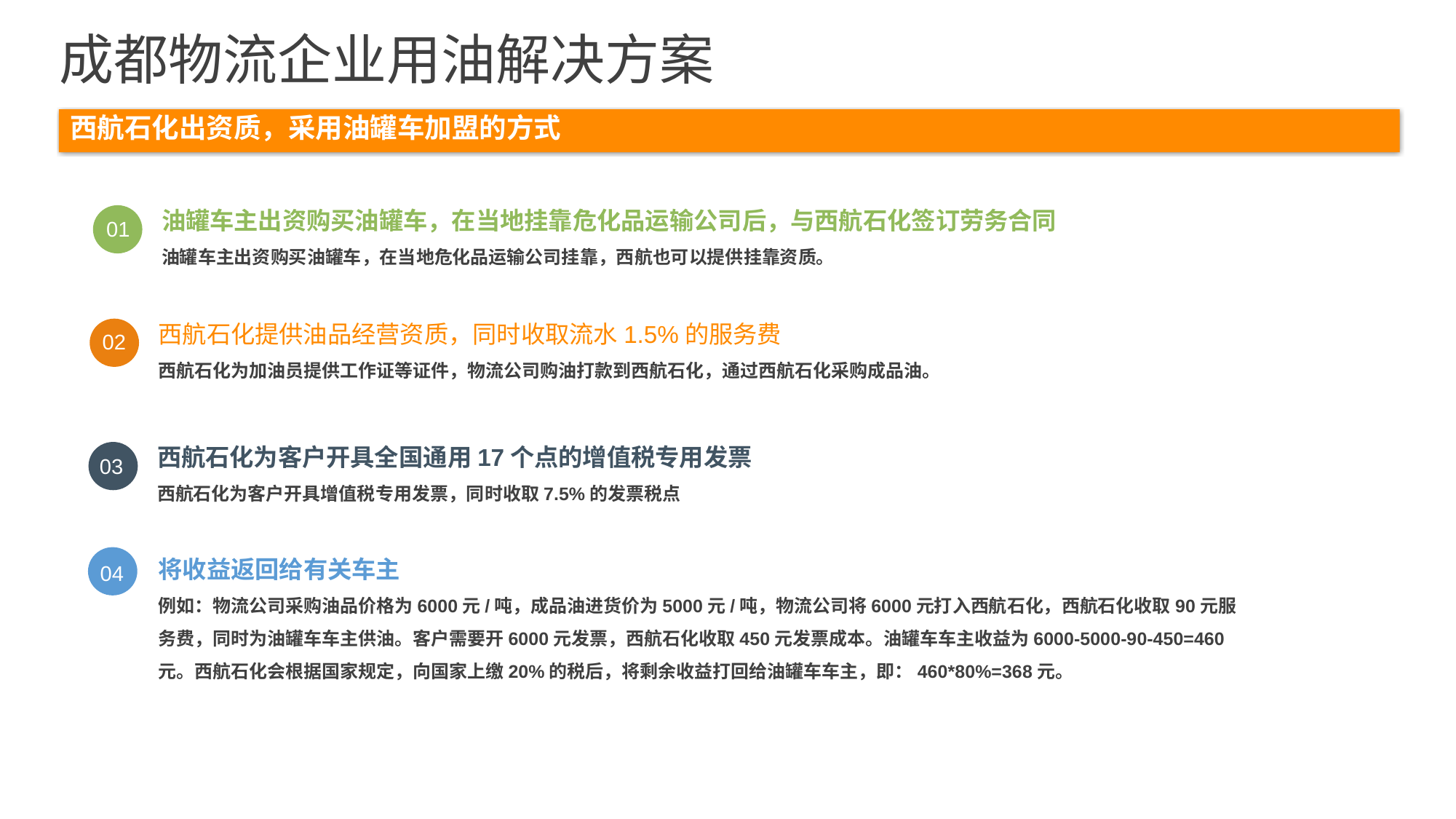

成都物流企业用油解决方案

西航石化出资质，采用油罐车加盟的方式
油罐车主出资购买油罐车，在当地挂靠危化品运输公司后，与西航石化签订劳务合同
油罐车主出资购买油罐车，在当地危化品运输公司挂靠，西航也可以提供挂靠资质。

01
西航石化提供油品经营资质，同时收取流水1.5%的服务费
西航石化为加油员提供工作证等证件，物流公司购油打款到西航石化，通过西航石化采购成品油。

02
西航石化为客户开具全国通用17个点的增值税专用发票
西航石化为客户开具增值税专用发票，同时收取7.5%的发票税点

03
将收益返回给有关车主
例如：物流公司采购油品价格为6000元/吨，成品油进货价为5000元/吨，物流公司将6000元打入西航石化，西航石化收取90元服务费，同时为油罐车车主供油。客户需要开6000元发票，西航石化收取450元发票成本。油罐车车主收益为6000-5000-90-450=460元。西航石化会根据国家规定，向国家上缴20%的税后，将剩余收益打回给油罐车车主，即：460*80%=368元。

04